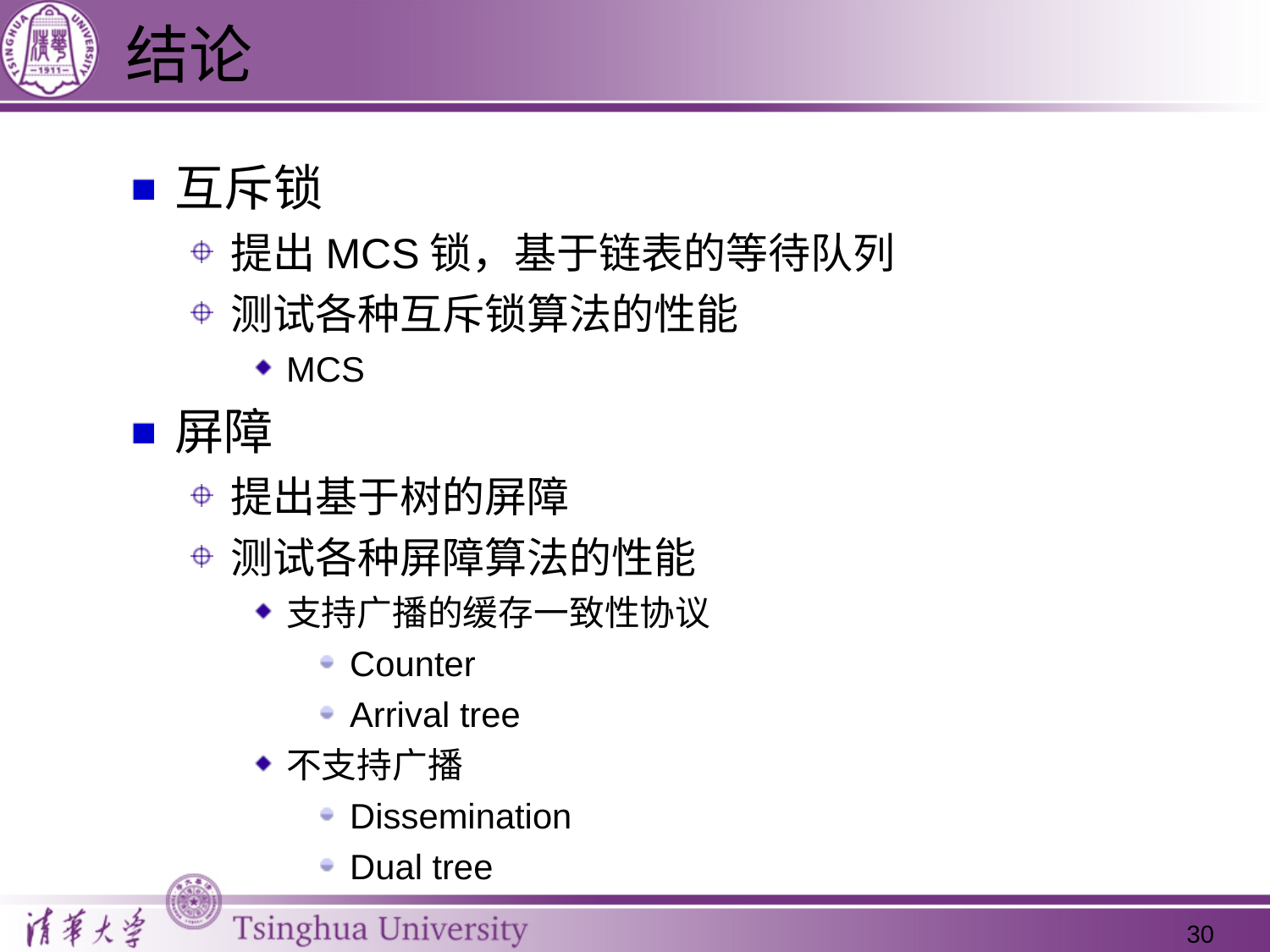

# 结论
互斥锁
提出MCS锁，基于链表的等待队列
测试各种互斥锁算法的性能
MCS
屏障
提出基于树的屏障
测试各种屏障算法的性能
支持广播的缓存一致性协议
Counter
Arrival tree
不支持广播
Dissemination
Dual tree

30